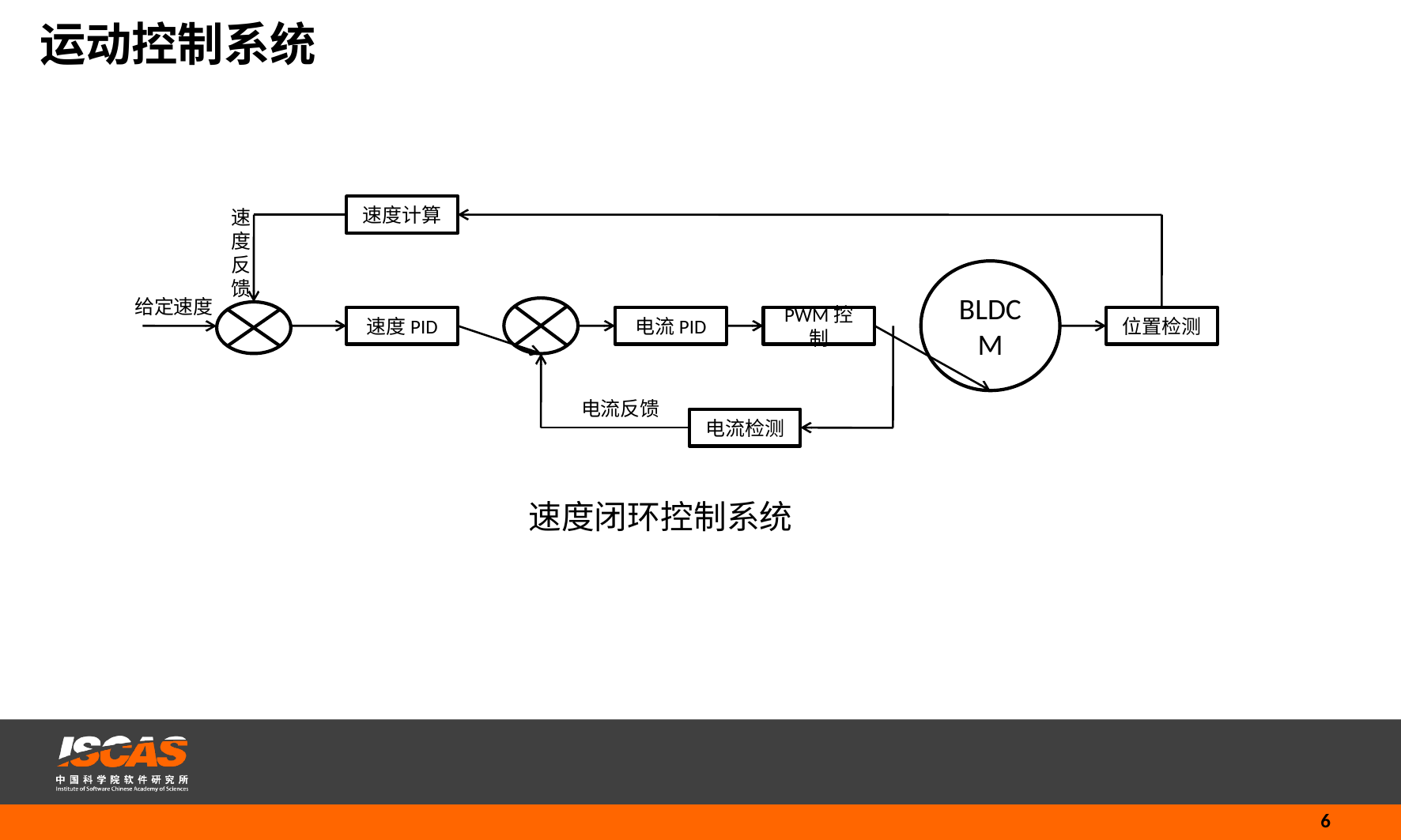

运动控制系统
速度计算
速
度
反
馈
BLDCM
给定速度

速度PID
电流PID
PWM控制
位置检测
电流反馈
电流检测
速度闭环控制系统
6